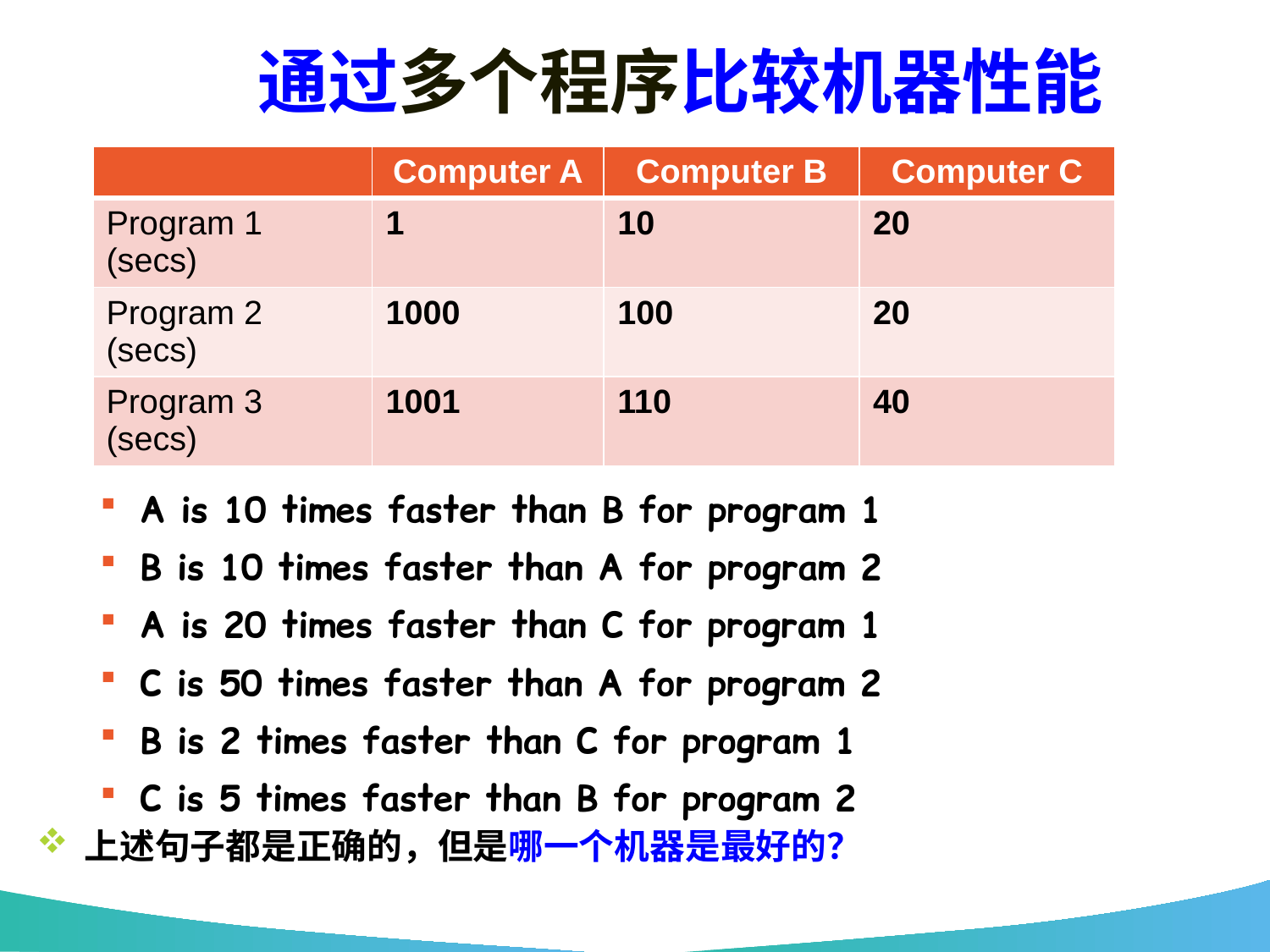

# 通过多个程序比较机器性能
|  | Computer A | Computer B | Computer C |
| --- | --- | --- | --- |
| Program 1 (secs) | 1 | 10 | 20 |
| Program 2 (secs) | 1000 | 100 | 20 |
| Program 3 (secs) | 1001 | 110 | 40 |
A is 10 times faster than B for program 1
B is 10 times faster than A for program 2
A is 20 times faster than C for program 1
C is 50 times faster than A for program 2
B is 2 times faster than C for program 1
C is 5 times faster than B for program 2
上述句子都是正确的，但是哪一个机器是最好的？